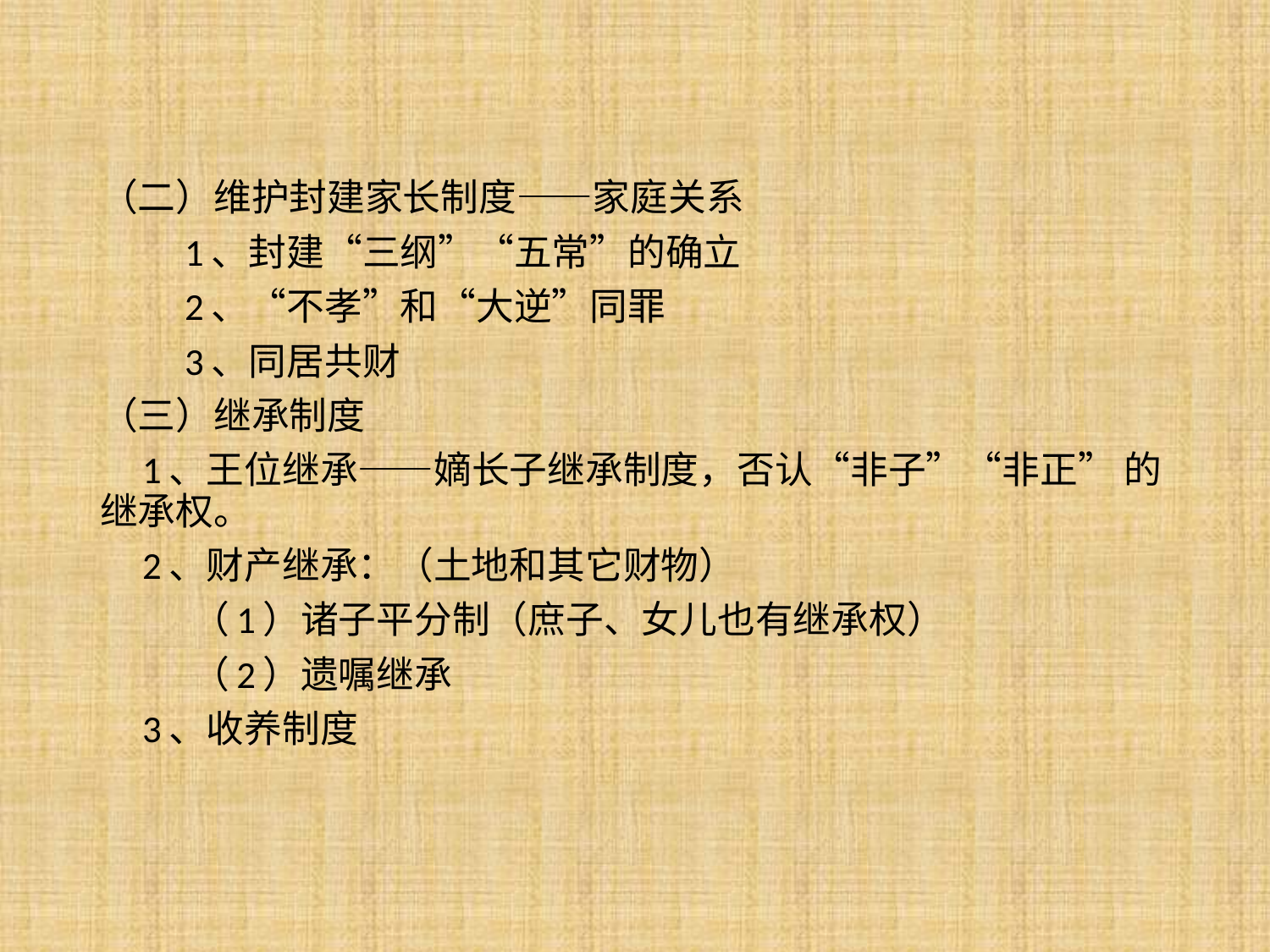

（二）维护封建家长制度——家庭关系
          1、封建“三纲”“五常”的确立
          2、“不孝”和“大逆”同罪
          3、同居共财
（三）继承制度
     1、王位继承——嫡长子继承制度，否认“非子”“非正” 的继承权。
     2、财产继承：（土地和其它财物）
          （1）诸子平分制（庶子、女儿也有继承权）
          （2）遗嘱继承
     3、收养制度